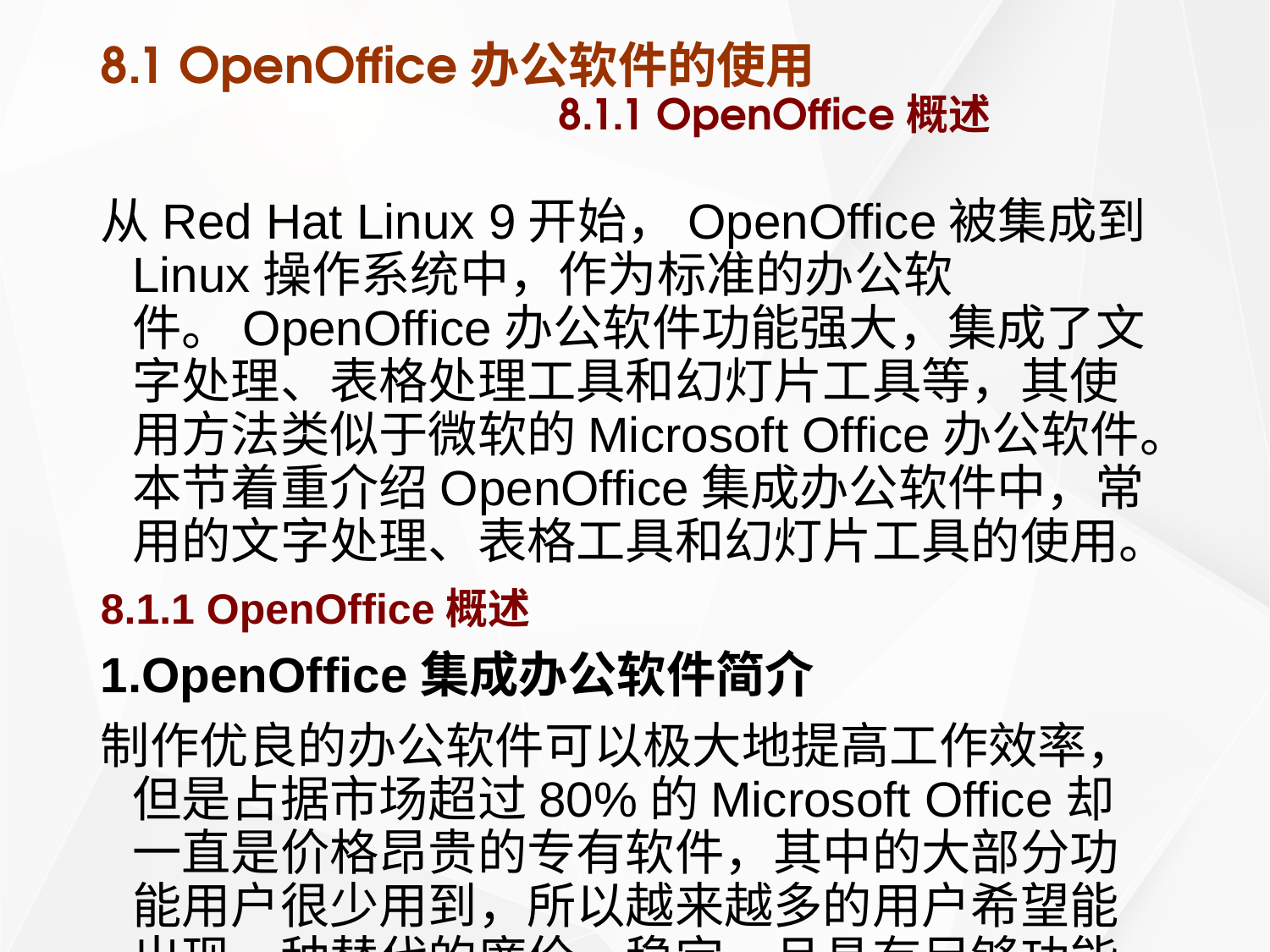

# 8.1 OpenOffice办公软件的使用 8.1.1 OpenOffice概述
从Red Hat Linux 9开始，OpenOffice被集成到Linux操作系统中，作为标准的办公软件。OpenOffice办公软件功能强大，集成了文字处理、表格处理工具和幻灯片工具等，其使用方法类似于微软的Microsoft Office办公软件。本节着重介绍OpenOffice集成办公软件中，常用的文字处理、表格工具和幻灯片工具的使用。
8.1.1 OpenOffice概述
1.OpenOffice集成办公软件简介
制作优良的办公软件可以极大地提高工作效率，但是占据市场超过80%的Microsoft Office却一直是价格昂贵的专有软件，其中的大部分功能用户很少用到，所以越来越多的用户希望能出现一种替代的廉价、稳定，且具有足够功能的办公软件，OpenOffice正符合人们的需要。目前在各版